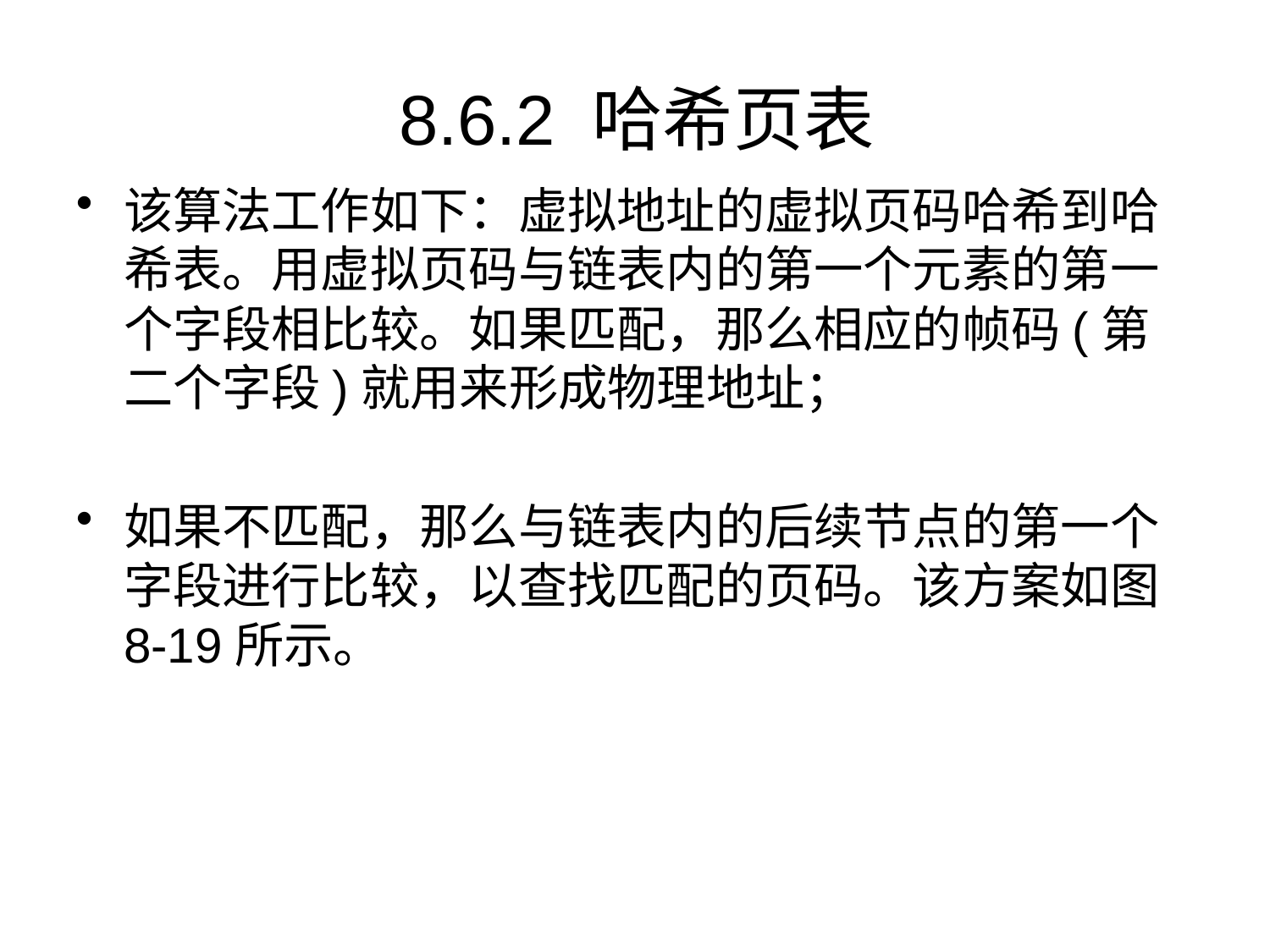

# 8.6.2 哈希页表
该算法工作如下：虚拟地址的虚拟页码哈希到哈希表。用虚拟页码与链表内的第一个元素的第一个字段相比较。如果匹配，那么相应的帧码(第二个字段)就用来形成物理地址；

如果不匹配，那么与链表内的后续节点的第一个字段进行比较，以查找匹配的页码。该方案如图8-19所示。